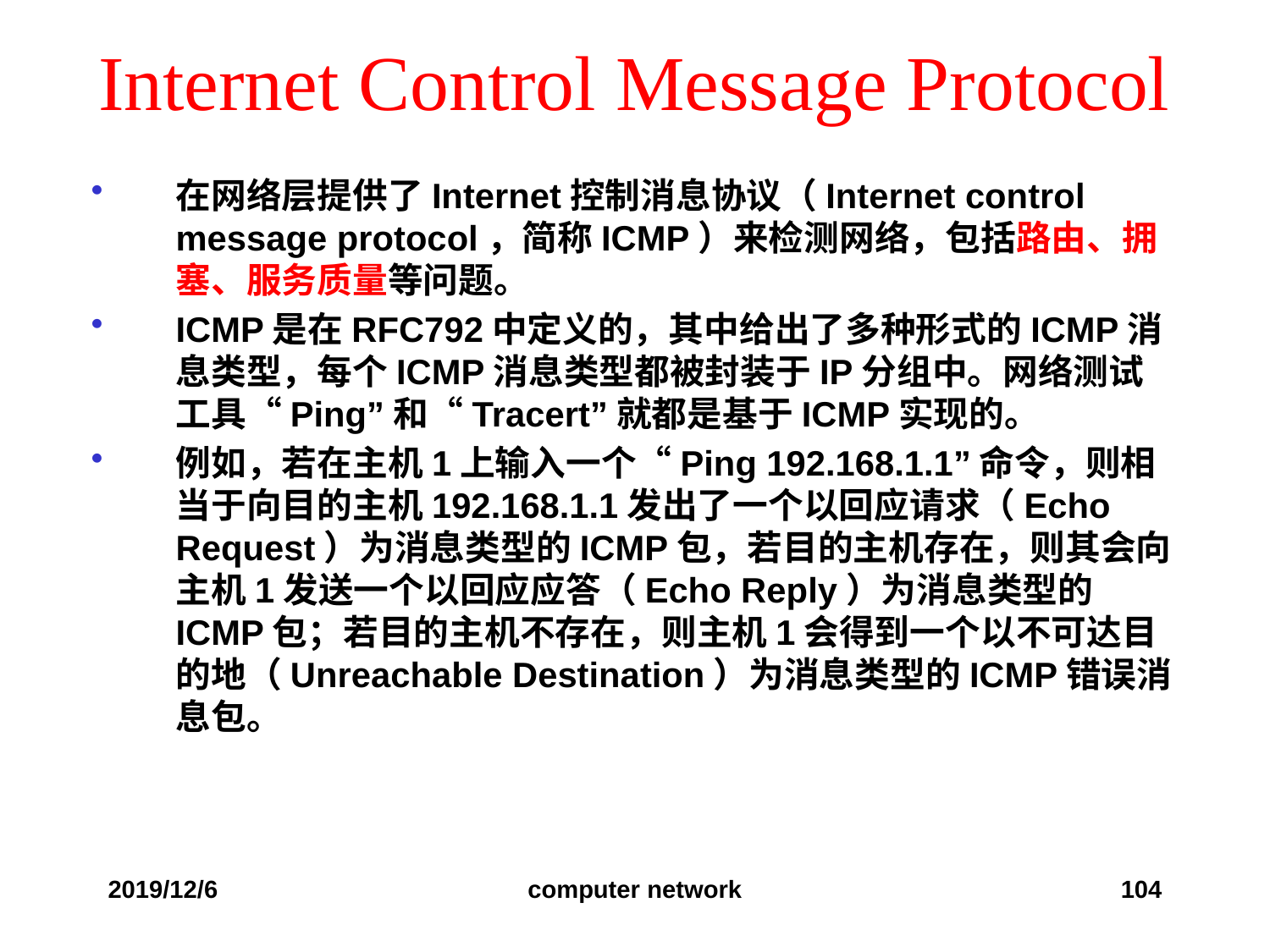

# Internet Control Message Protocol
在网络层提供了Internet控制消息协议（Internet control message protocol，简称ICMP）来检测网络，包括路由、拥塞、服务质量等问题。
ICMP是在RFC792中定义的，其中给出了多种形式的ICMP消息类型，每个ICMP消息类型都被封装于IP分组中。网络测试工具“Ping”和“Tracert”就都是基于ICMP实现的。
例如，若在主机1上输入一个“Ping 192.168.1.1”命令，则相当于向目的主机192.168.1.1发出了一个以回应请求（Echo Request）为消息类型的ICMP包，若目的主机存在，则其会向主机1发送一个以回应应答（Echo Reply）为消息类型的ICMP包；若目的主机不存在，则主机1会得到一个以不可达目的地（Unreachable Destination）为消息类型的ICMP错误消息包。
2019/12/6
computer network
104